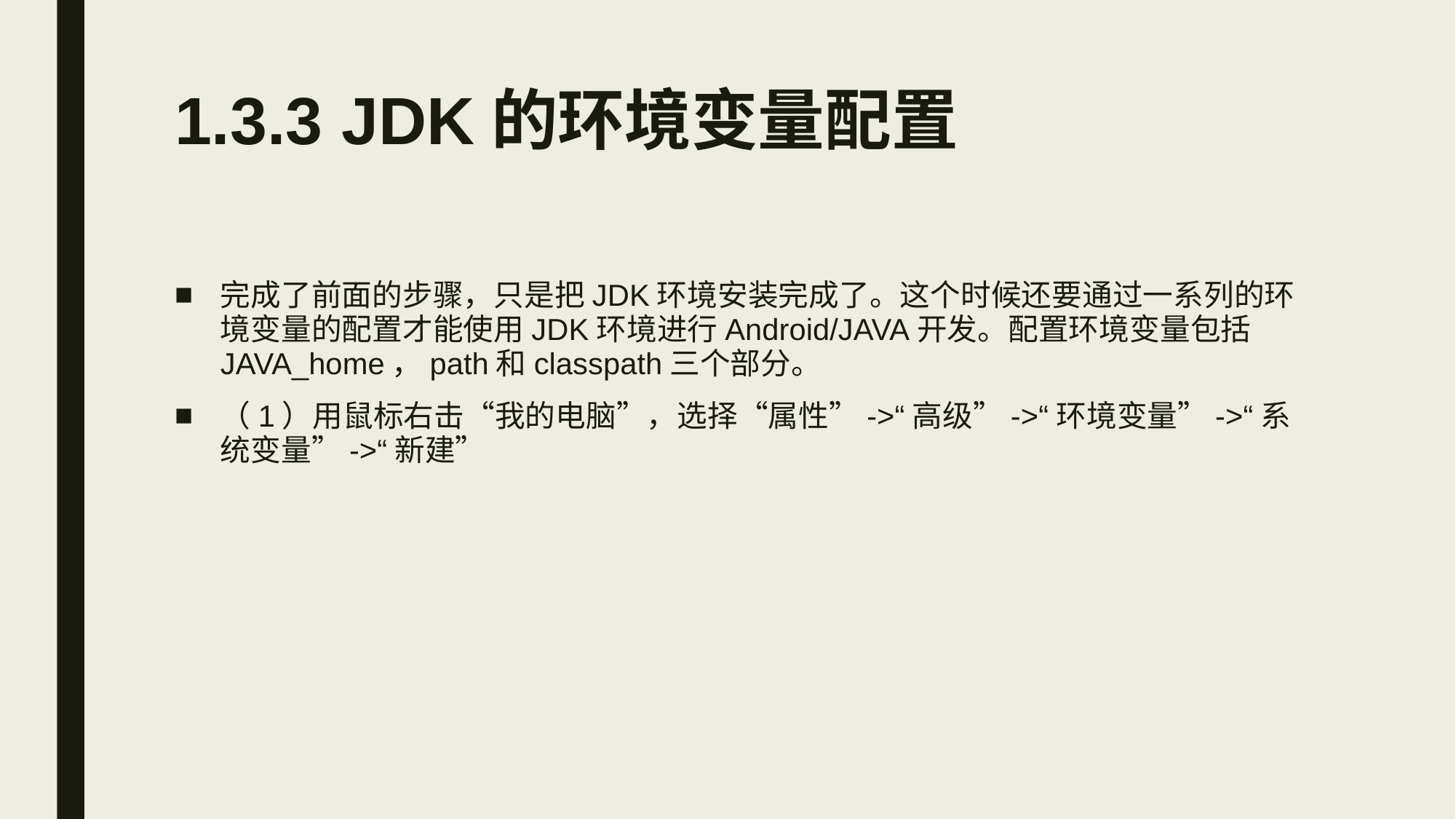

# 1.3.3 JDK的环境变量配置
完成了前面的步骤，只是把JDK环境安装完成了。这个时候还要通过一系列的环境变量的配置才能使用JDK环境进行Android/JAVA开发。配置环境变量包括JAVA_home，path和classpath三个部分。
（1）用鼠标右击“我的电脑”，选择“属性”->“高级”->“环境变量”->“系统变量”->“新建”